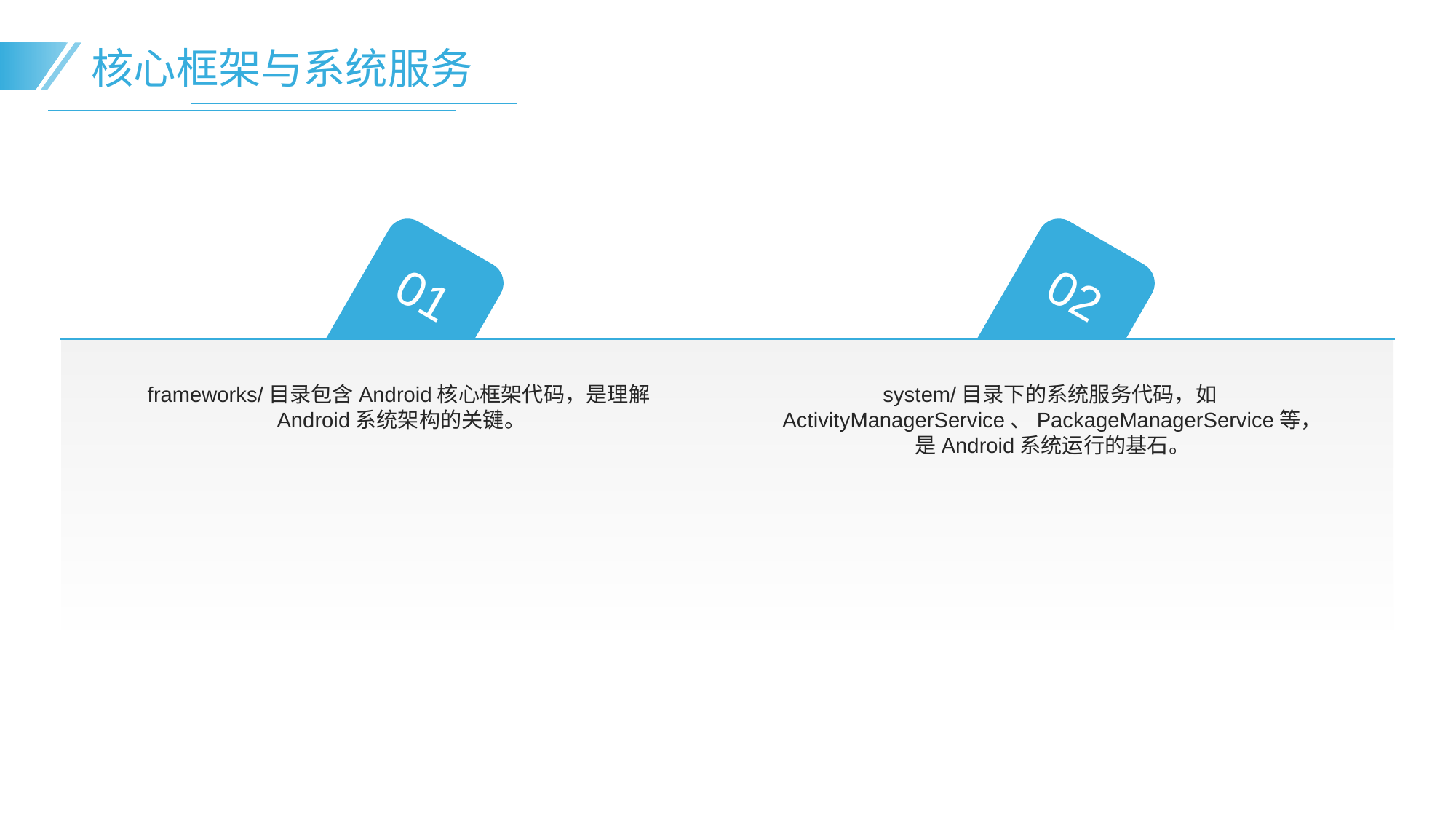

核心框架与系统服务

01

02

frameworks/目录包含Android核心框架代码，是理解Android系统架构的关键。
system/目录下的系统服务代码，如ActivityManagerService、PackageManagerService等，是Android系统运行的基石。